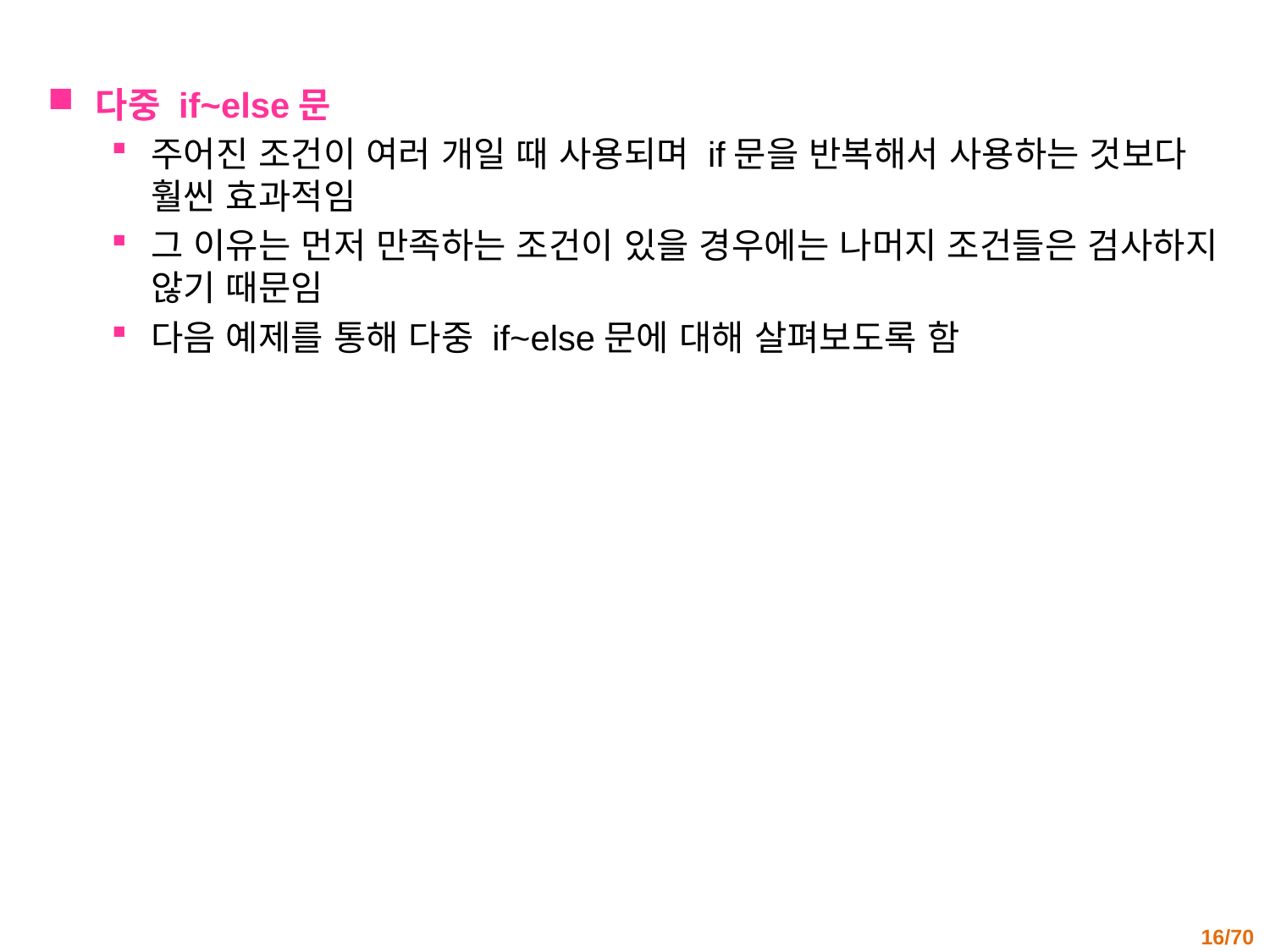

다중 if~else문
주어진 조건이 여러 개일 때 사용되며 if문을 반복해서 사용하는 것보다 훨씬 효과적임
그 이유는 먼저 만족하는 조건이 있을 경우에는 나머지 조건들은 검사하지 않기 때문임
다음 예제를 통해 다중 if~else문에 대해 살펴보도록 함